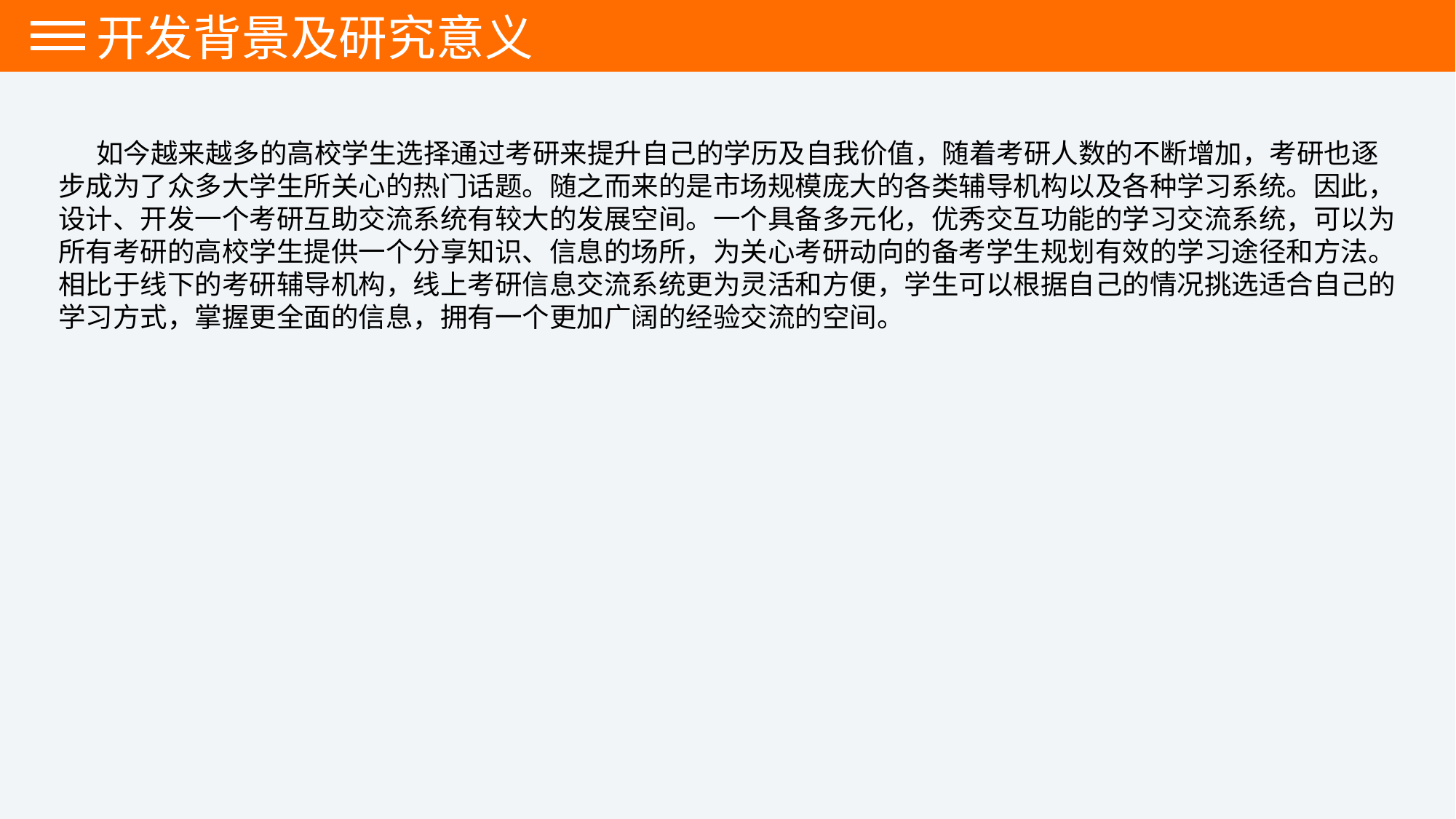

开发背景及研究意义
     如今越来越多的高校学生选择通过考研来提升自己的学历及自我价值，随着考研人数的不断增加，考研也逐步成为了众多大学生所关心的热门话题。随之而来的是市场规模庞大的各类辅导机构以及各种学习系统。因此，设计、开发一个考研互助交流系统有较大的发展空间。一个具备多元化，优秀交互功能的学习交流系统，可以为所有考研的高校学生提供一个分享知识、信息的场所，为关心考研动向的备考学生规划有效的学习途径和方法。相比于线下的考研辅导机构，线上考研信息交流系统更为灵活和方便，学生可以根据自己的情况挑选适合自己的学习方式，掌握更全面的信息，拥有一个更加广阔的经验交流的空间。